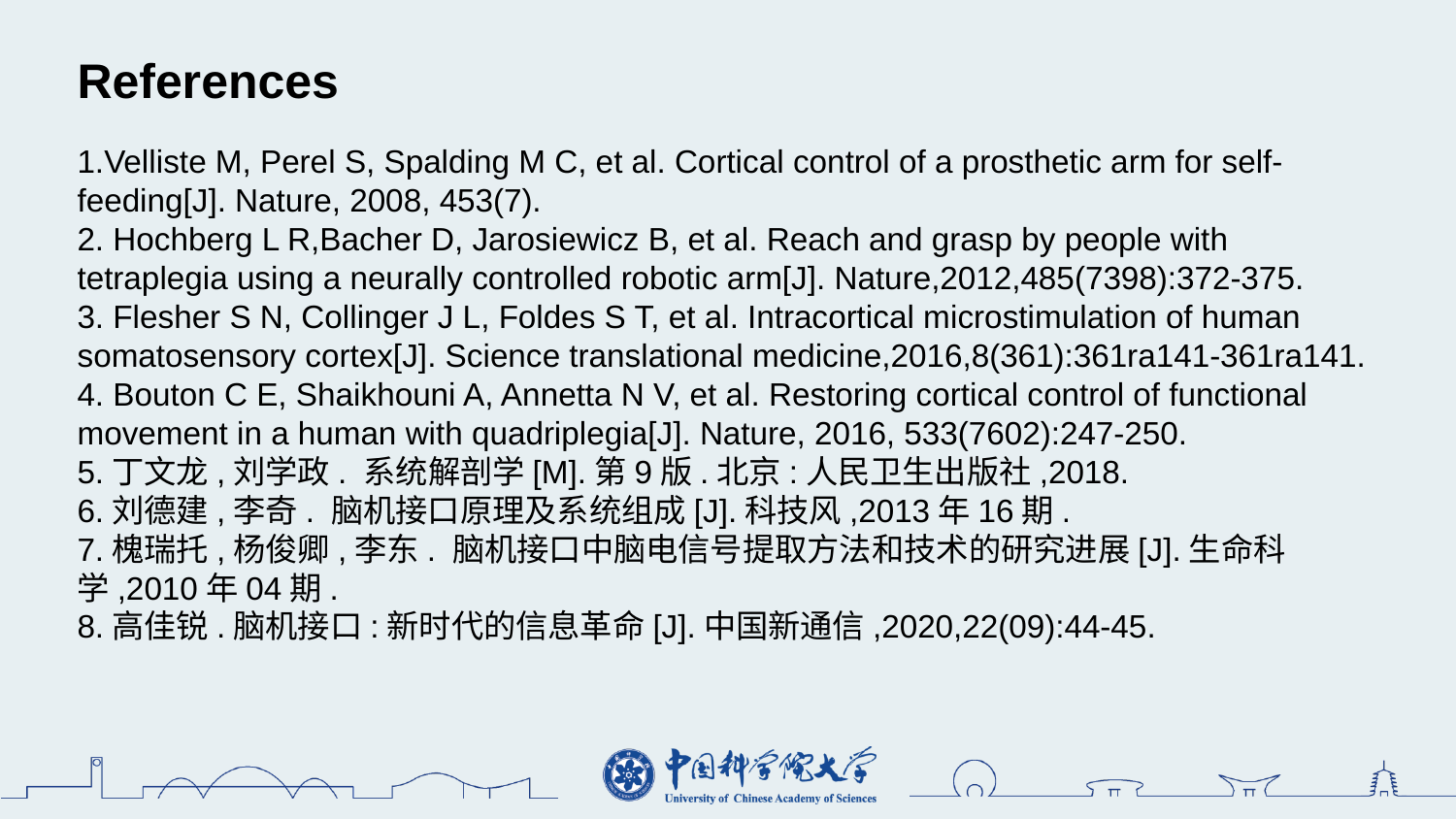

References
1.Velliste M, Perel S, Spalding M C, et al. Cortical control of a prosthetic arm for self-feeding[J]. Nature, 2008, 453(7).
2. Hochberg L R,Bacher D, Jarosiewicz B, et al. Reach and grasp by people with tetraplegia using a neurally controlled robotic arm[J]. Nature,2012,485(7398):372-375.
3. Flesher S N, Collinger J L, Foldes S T, et al. Intracortical microstimulation of human somatosensory cortex[J]. Science translational medicine,2016,8(361):361ra141-361ra141.
4. Bouton C E, Shaikhouni A, Annetta N V, et al. Restoring cortical control of functional movement in a human with quadriplegia[J]. Nature, 2016, 533(7602):247-250.
5.丁文龙,刘学政. 系统解剖学[M].第9版.北京:人民卫生出版社,2018.
6.刘德建,李奇. 脑机接口原理及系统组成[J].科技风,2013年16期.
7.槐瑞托,杨俊卿,李东. 脑机接口中脑电信号提取方法和技术的研究进展[J].生命科学,2010年04期.
8.高佳锐.脑机接口:新时代的信息革命[J].中国新通信,2020,22(09):44-45.